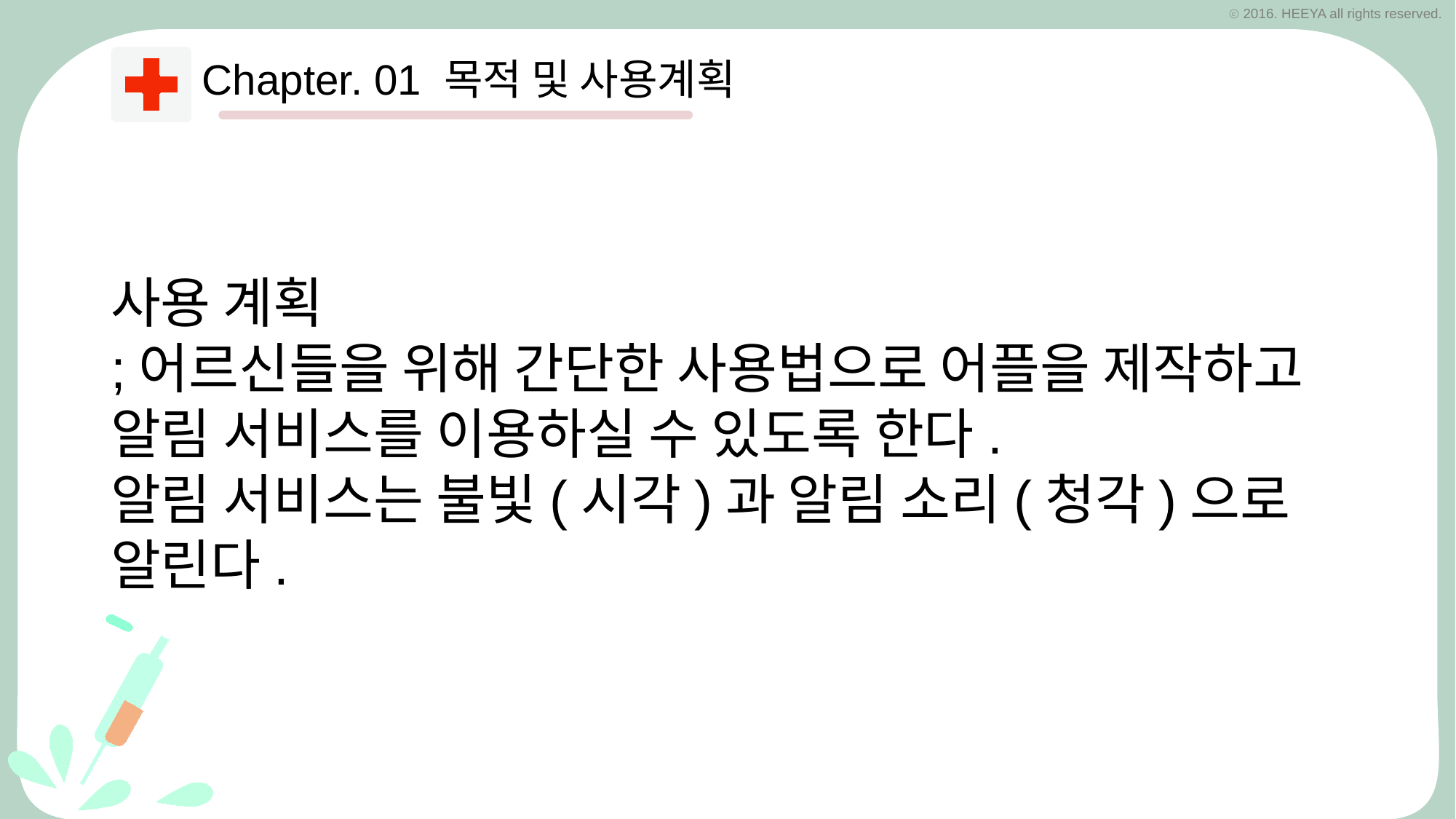

Chapter. 01 목적 및 사용계획
사용 계획
;어르신들을 위해 간단한 사용법으로 어플을 제작하고
알림 서비스를 이용하실 수 있도록 한다.
알림 서비스는 불빛(시각)과 알림 소리(청각)으로 알린다.